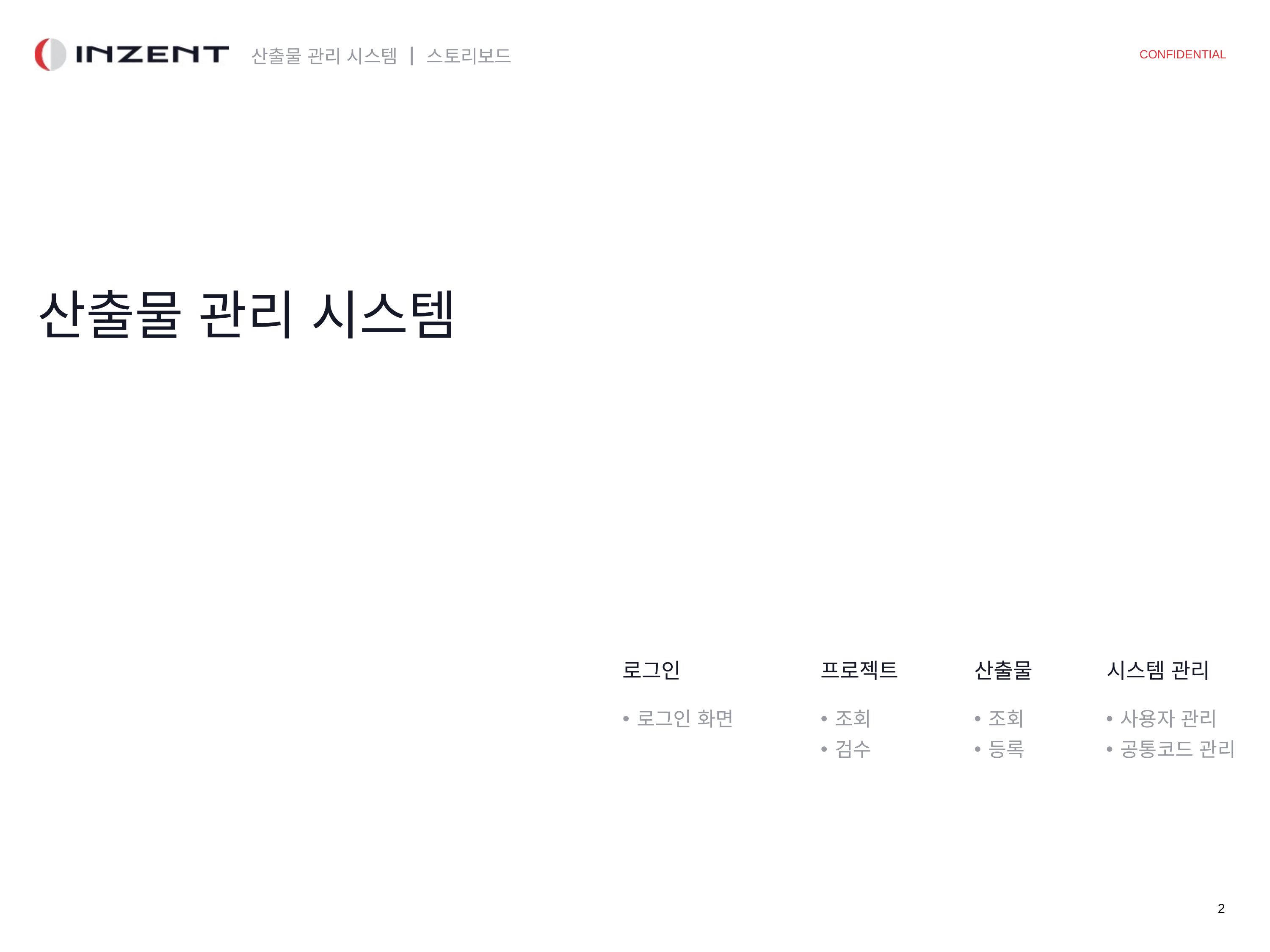

산출물 관리 시스템
로그인
프로젝트
산출물
시스템 관리
로그인 화면
조회
검수
조회
등록
사용자 관리
공통코드 관리
2